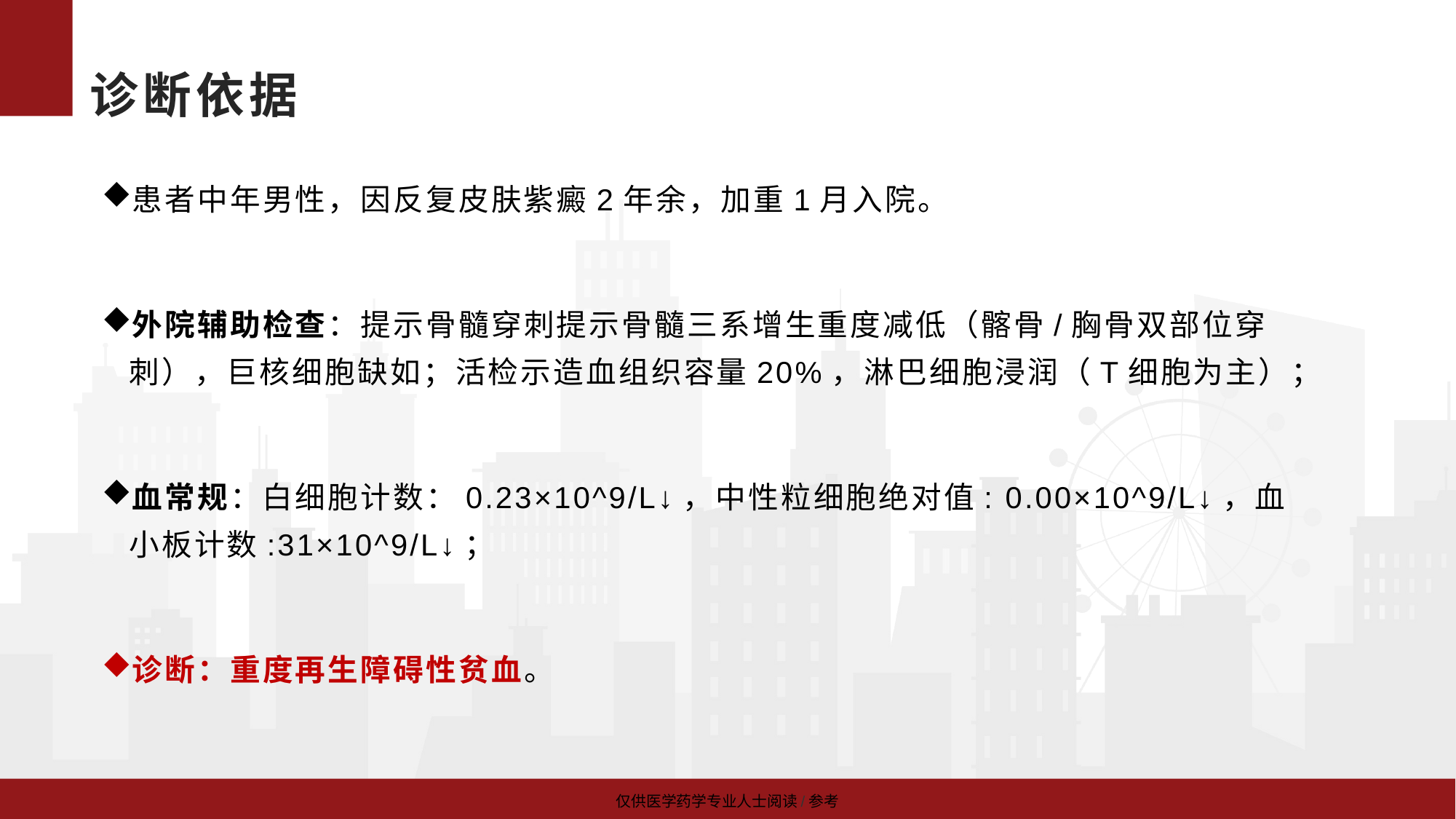

# 诊断依据
患者中年男性，因反复皮肤紫癜2年余，加重1月入院。

外院辅助检查：提示骨髓穿刺提示骨髓三系增生重度减低（髂骨/胸骨双部位穿刺），巨核细胞缺如；活检示造血组织容量20%，淋巴细胞浸润（T细胞为主）；

血常规：白细胞计数：0.23×10^9/L↓，中性粒细胞绝对值: 0.00×10^9/L↓，血小板计数:31×10^9/L↓；

诊断：重度再生障碍性贫血。

仅供医学药学专业人士阅读/参考